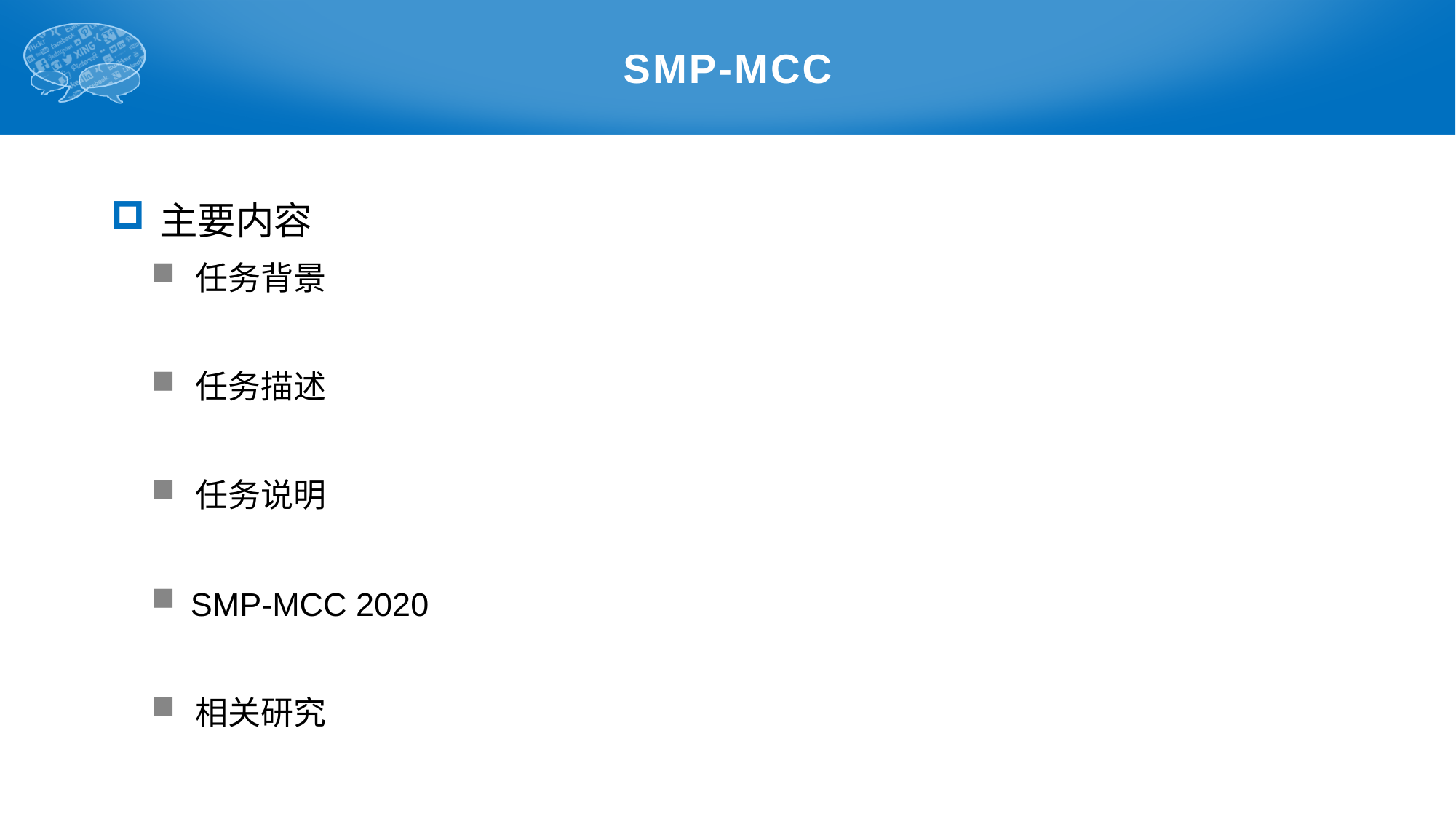

# SMP-MCC
 主要内容
 任务背景

 任务描述

 任务说明

 SMP-MCC 2020

 相关研究